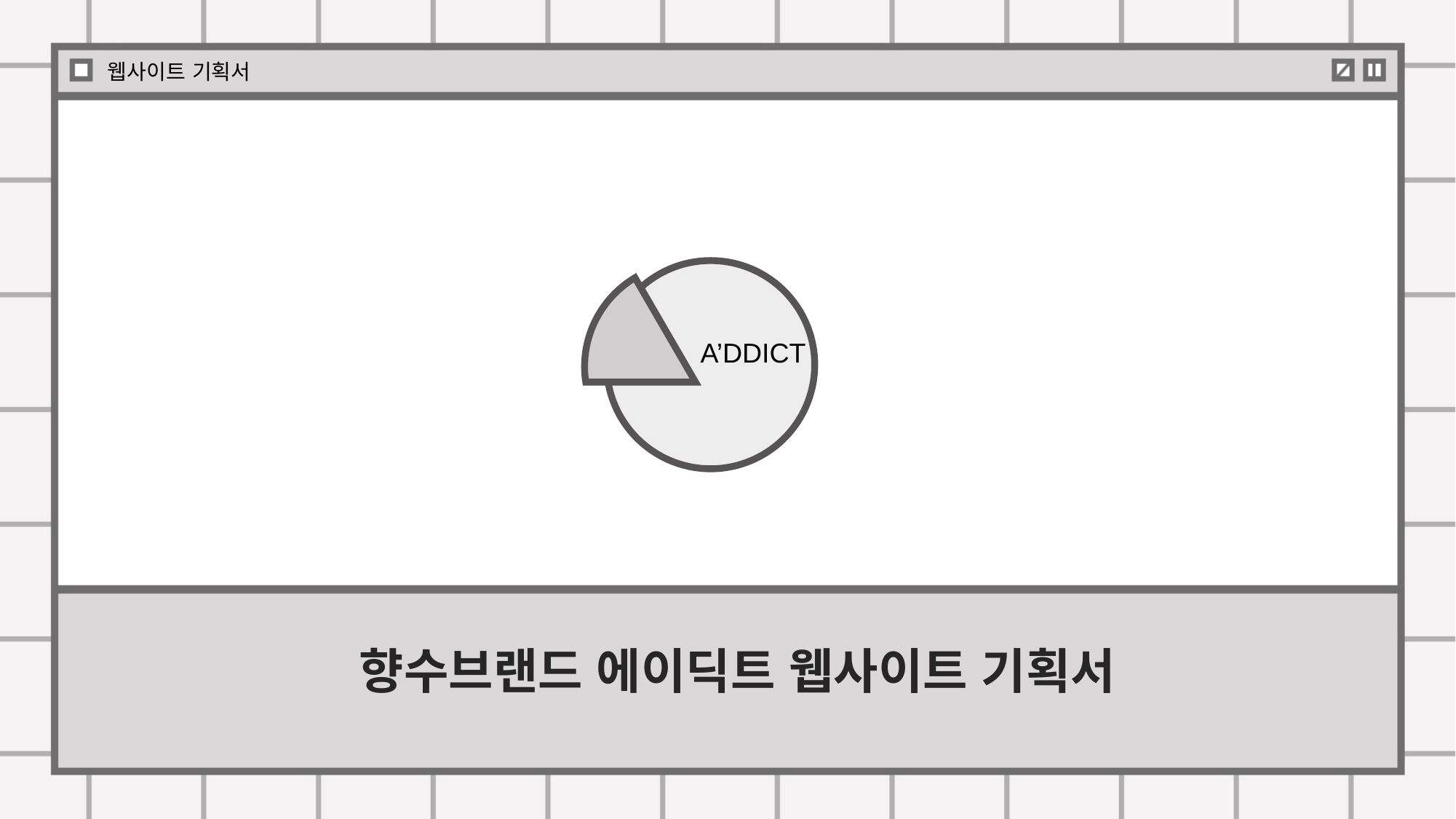

웹사이트 기획서

A’DDICT
향수브랜드 에이딕트 웹사이트 기획서